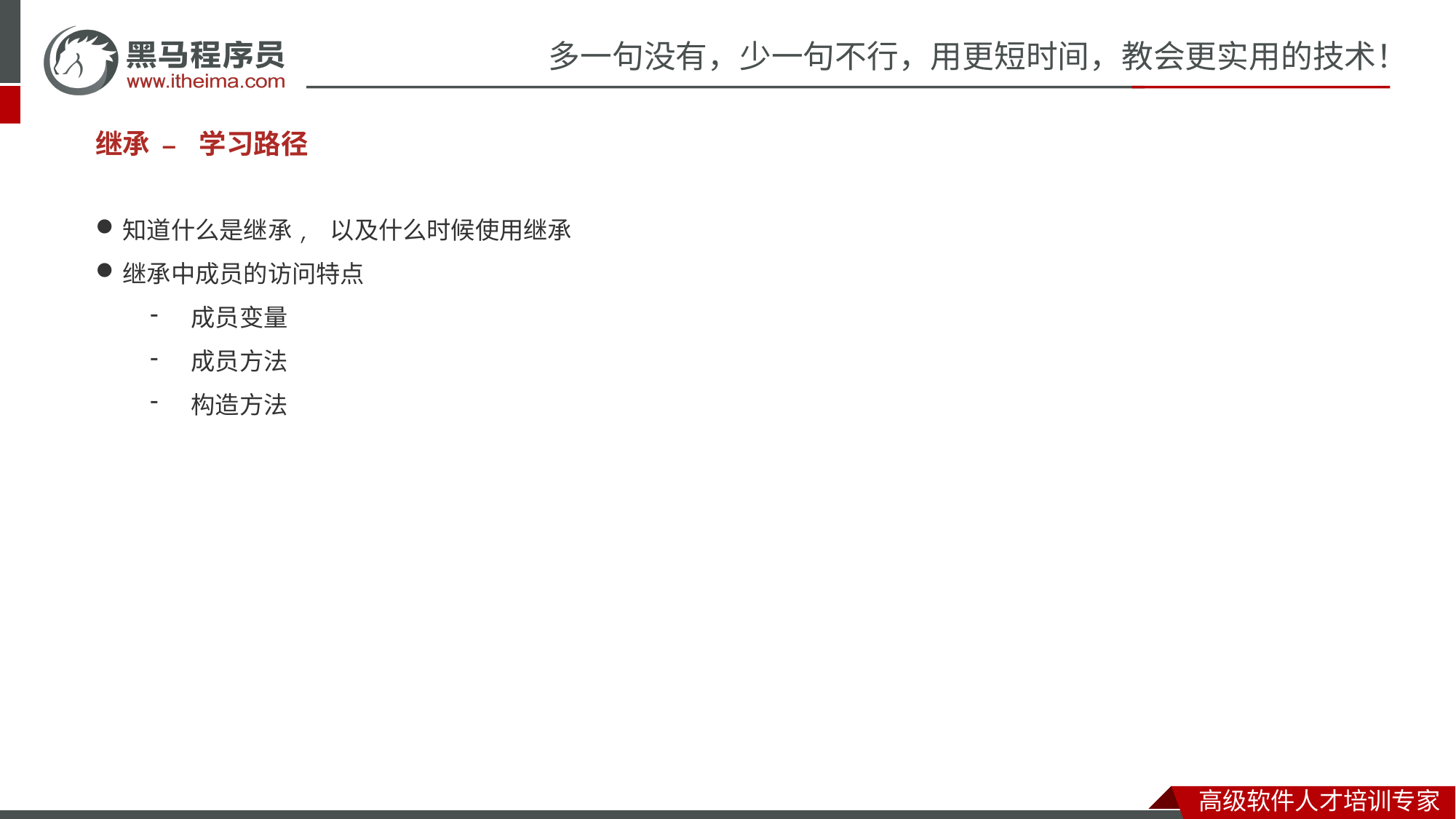

继承 - 学习路径
知道什么是继承, 以及什么时候使用继承
继承中成员的访问特点
成员变量
成员方法
构造方法